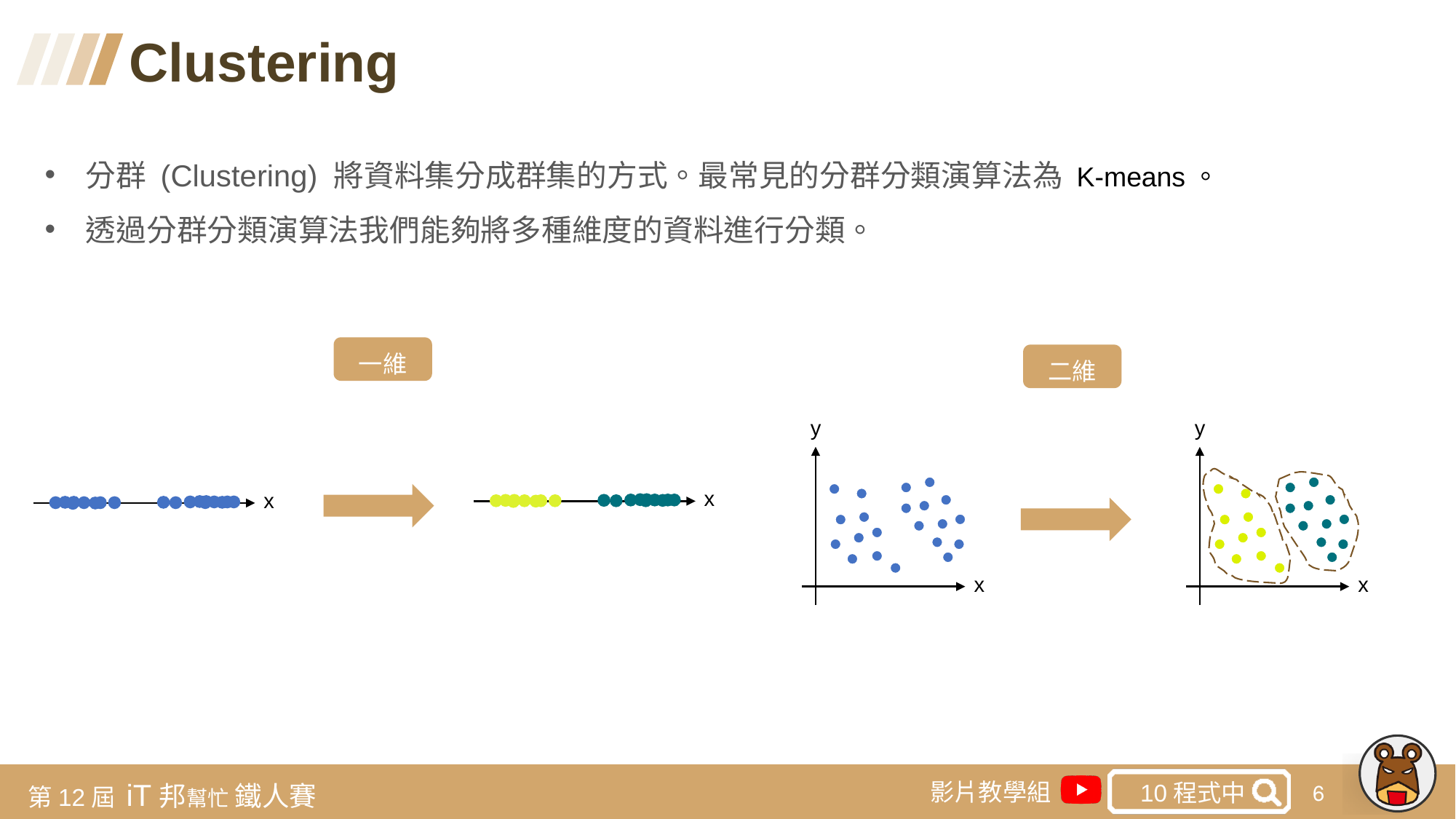

Clustering
分群 (Clustering) 將資料集分成群集的方式。最常見的分群分類演算法為 K-means。
透過分群分類演算法我們能夠將多種維度的資料進行分類。
一維
二維
y
y

x

x

x
x